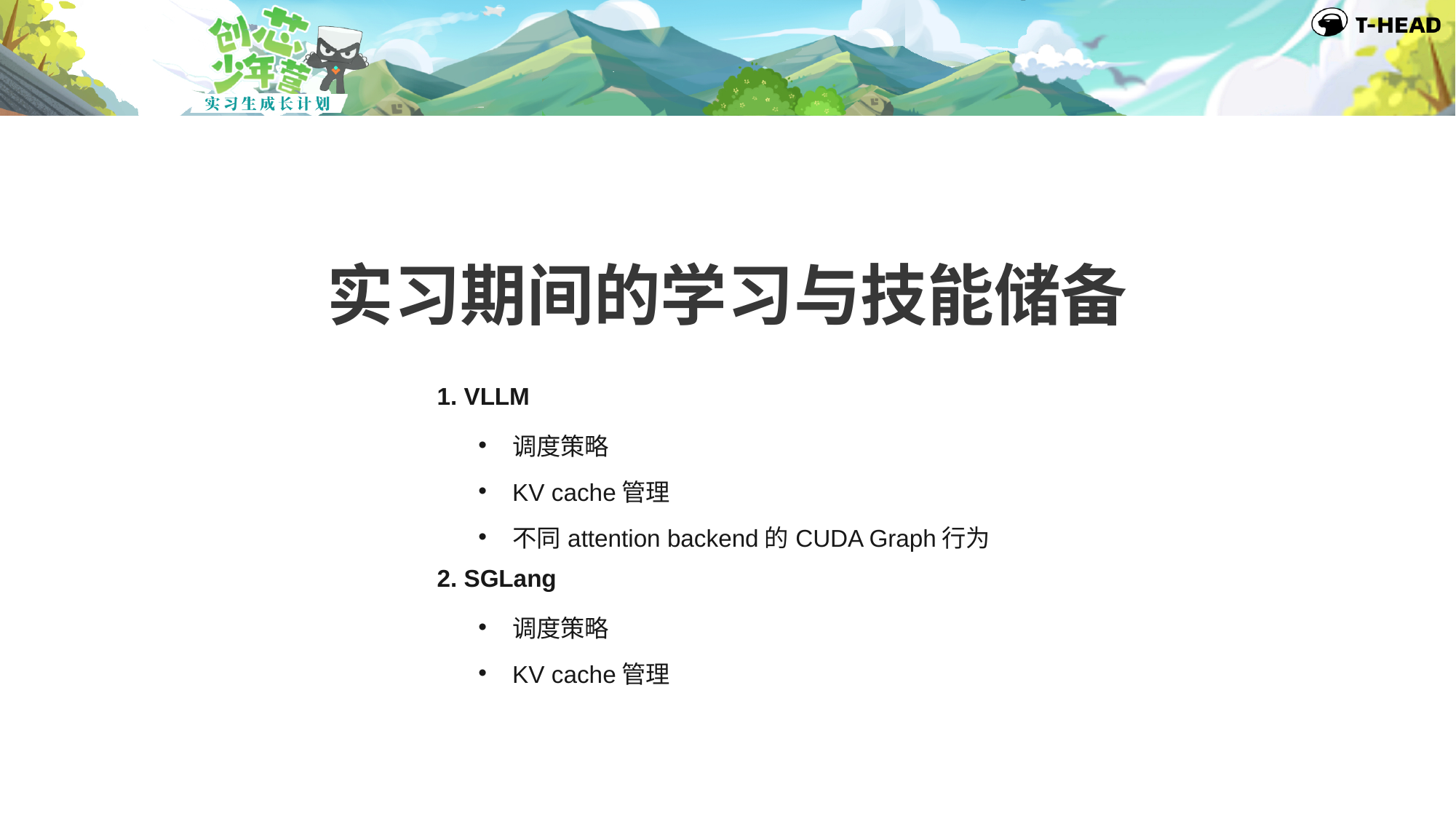

# 实习期间的学习与技能储备
| 1. VLLM |  |
| --- | --- |
|  | 调度策略 |
|  | KV cache管理 |
|  | 不同attention backend的CUDA Graph行为 |
| 2. SGLang |  |
|  | 调度策略 |
|  | KV cache管理 |